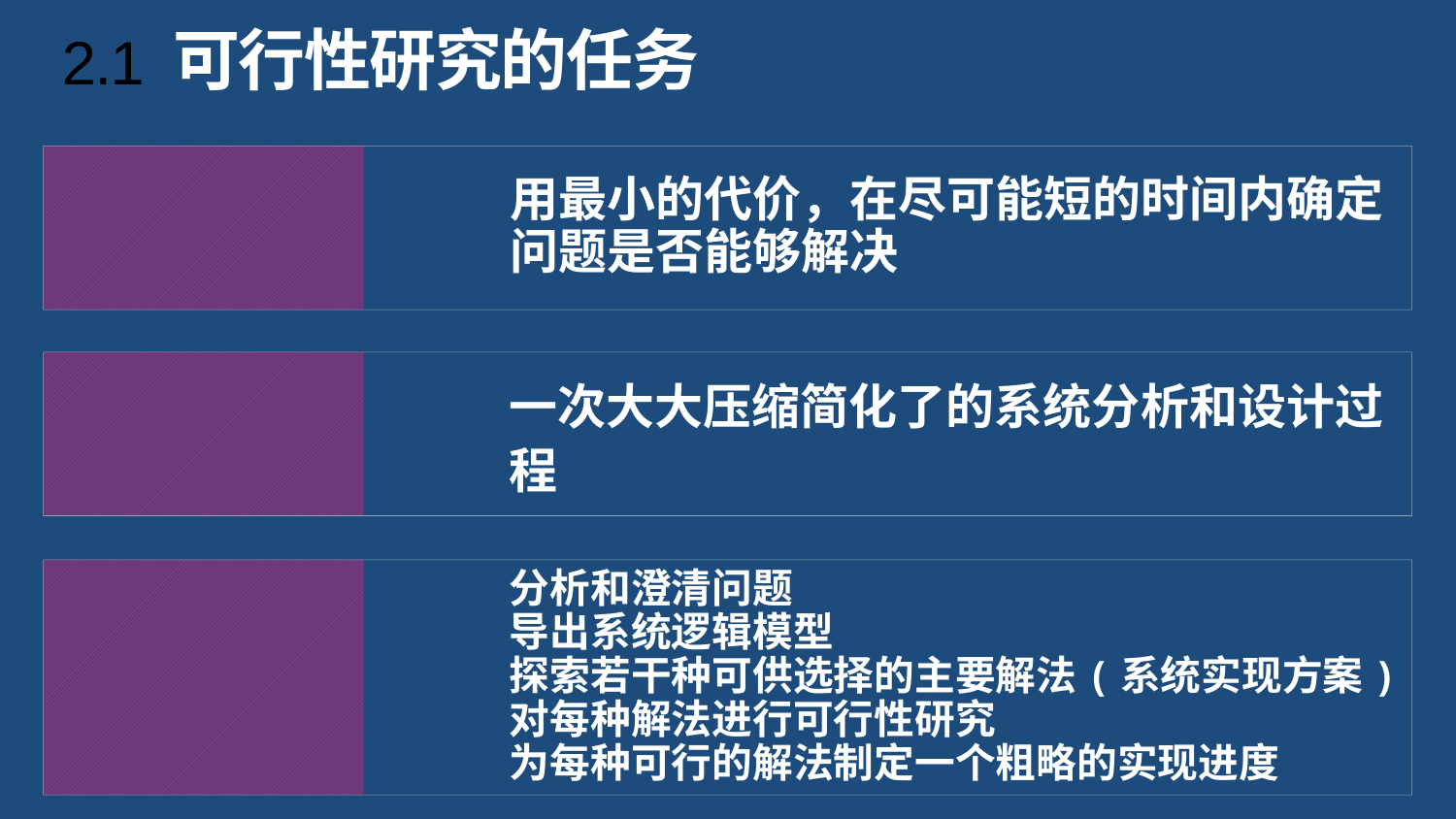

# 2.1 可行性研究的任务
目的
用最小的代价，在尽可能短的时间内确定问题是否能够解决
实质
一次大大压缩简化了的系统分析和设计过程
路线
分析和澄清问题
导出系统逻辑模型
探索若干种可供选择的主要解法(系统实现方案)
对每种解法进行可行性研究
为每种可行的解法制定一个粗略的实现进度